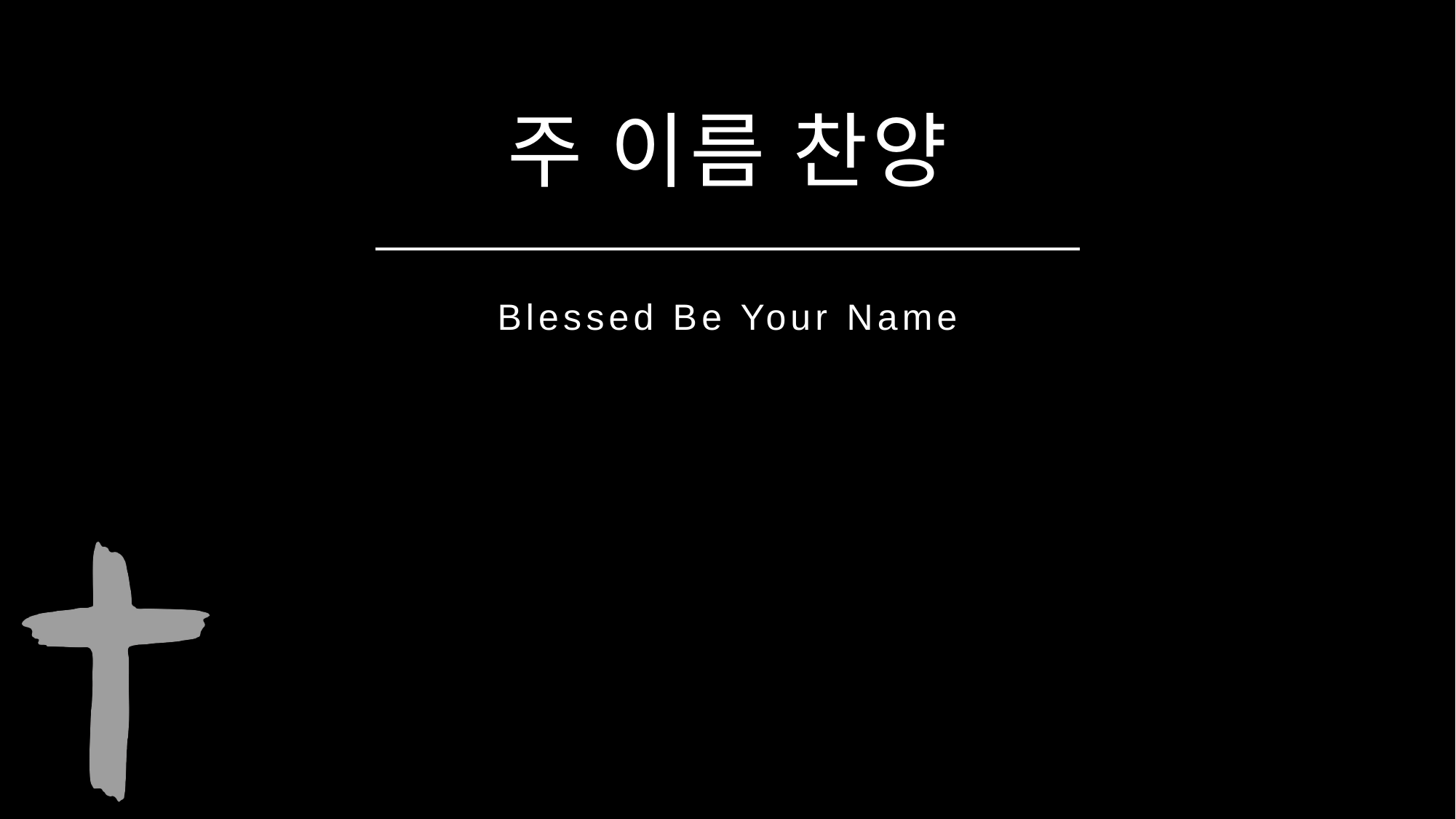

주 이름 찬양
Blessed Be Your Name